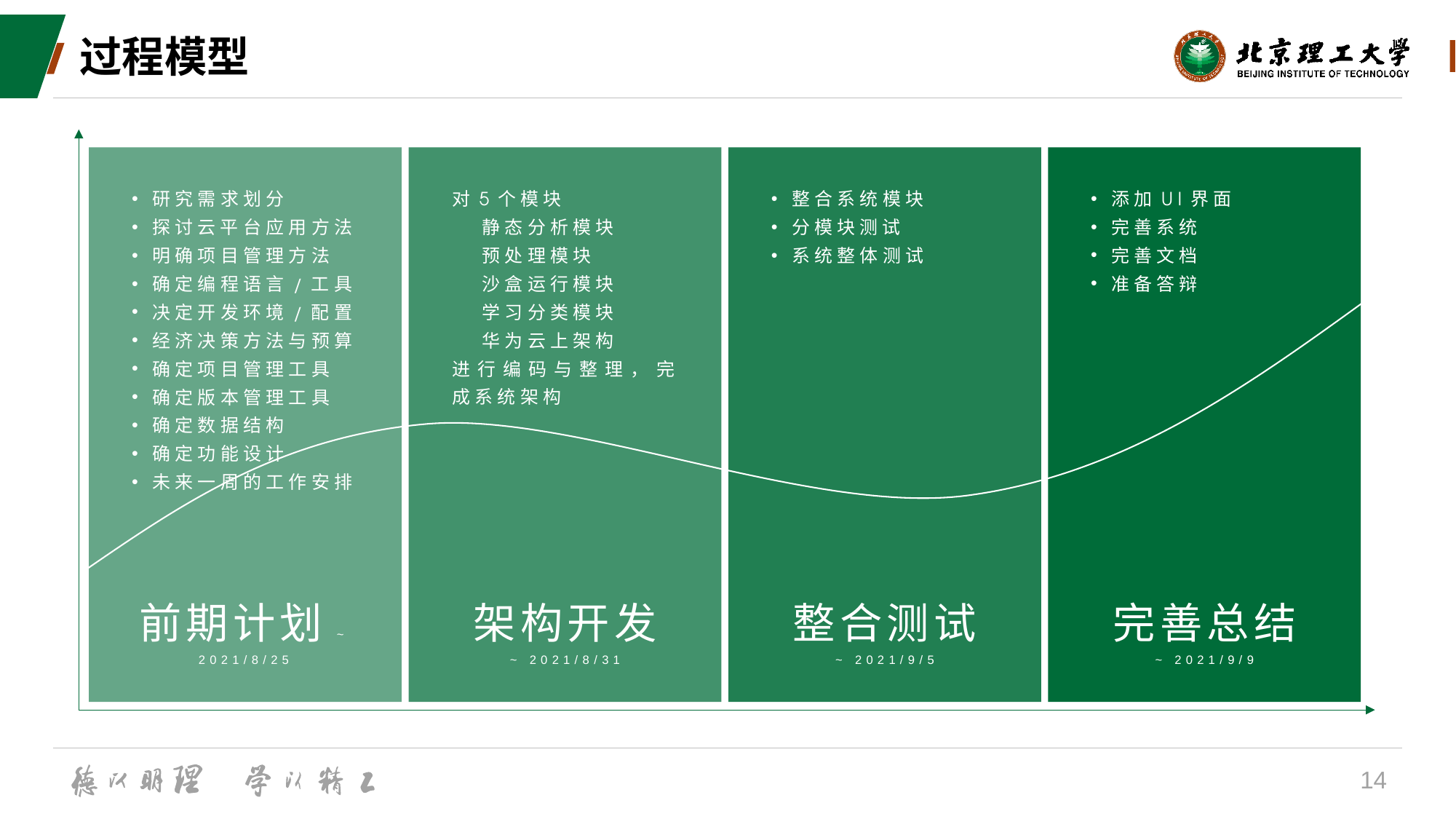

# 过程模型

研究需求划分
探讨云平台应用方法
明确项目管理方法
确定编程语言/工具
决定开发环境/配置
经济决策方法与预算
确定项目管理工具
确定版本管理工具
确定数据结构
确定功能设计
未来一周的工作安排
对5个模块
   静态分析模块
   预处理模块
   沙盒运行模块
   学习分类模块
   华为云上架构
进行编码与整理，完成系统架构
整合系统模块
分模块测试
系统整体测试
添加UI界面
完善系统
完善文档
准备答辩

前期计划~ 2021/8/25
架构开发
~ 2021/8/31
整合测试
~ 2021/9/5
完善总结
~ 2021/9/9